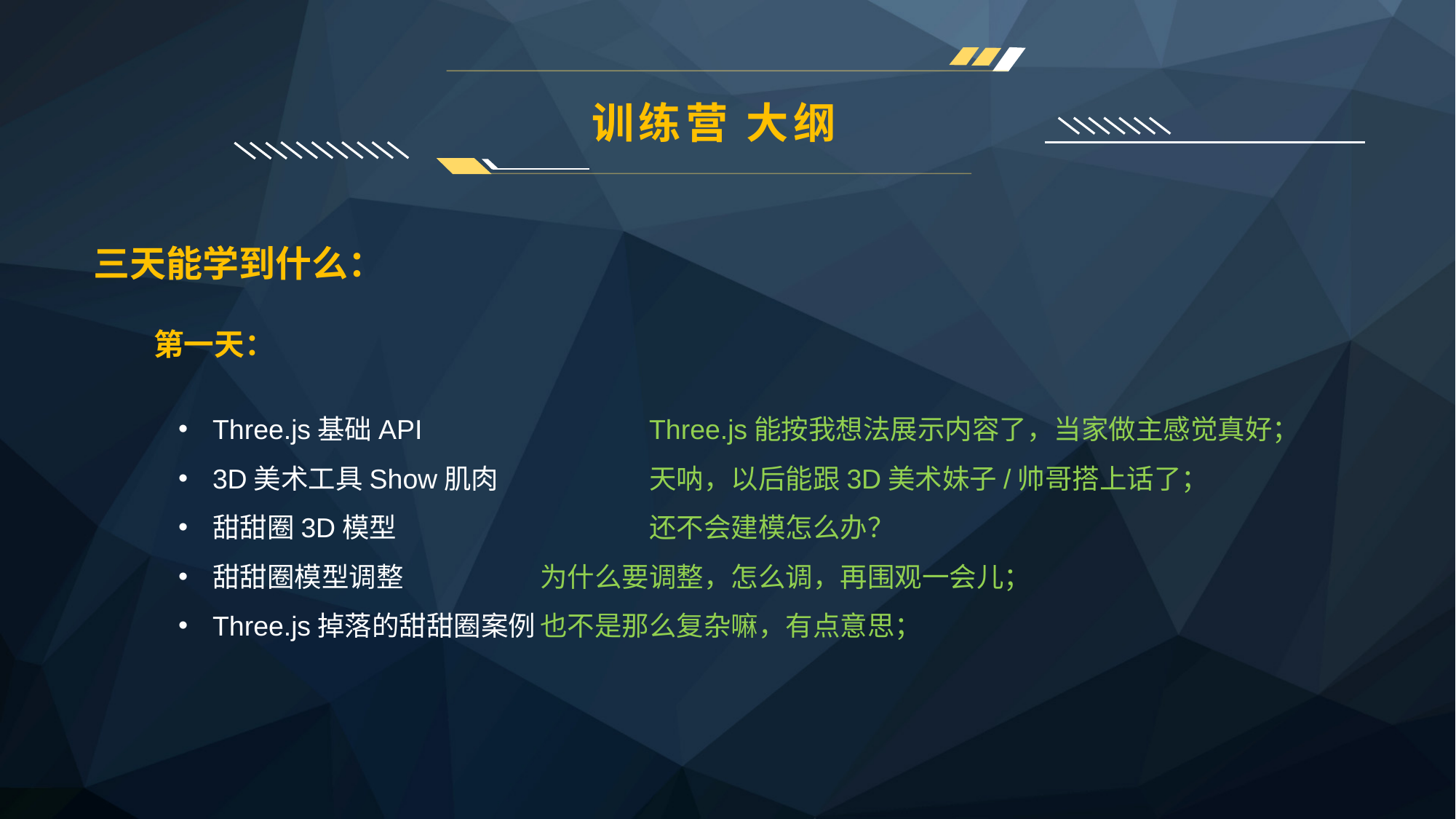

训练营 大纲

三天能学到什么：
第一天：
Three.js基础API			Three.js能按我想法展示内容了，当家做主感觉真好；
3D美术工具Show肌肉		天呐，以后能跟3D美术妹子/帅哥搭上话了；
甜甜圈3D模型			还不会建模怎么办？
甜甜圈模型调整		为什么要调整，怎么调，再围观一会儿；
Three.js掉落的甜甜圈案例	也不是那么复杂嘛，有点意思；